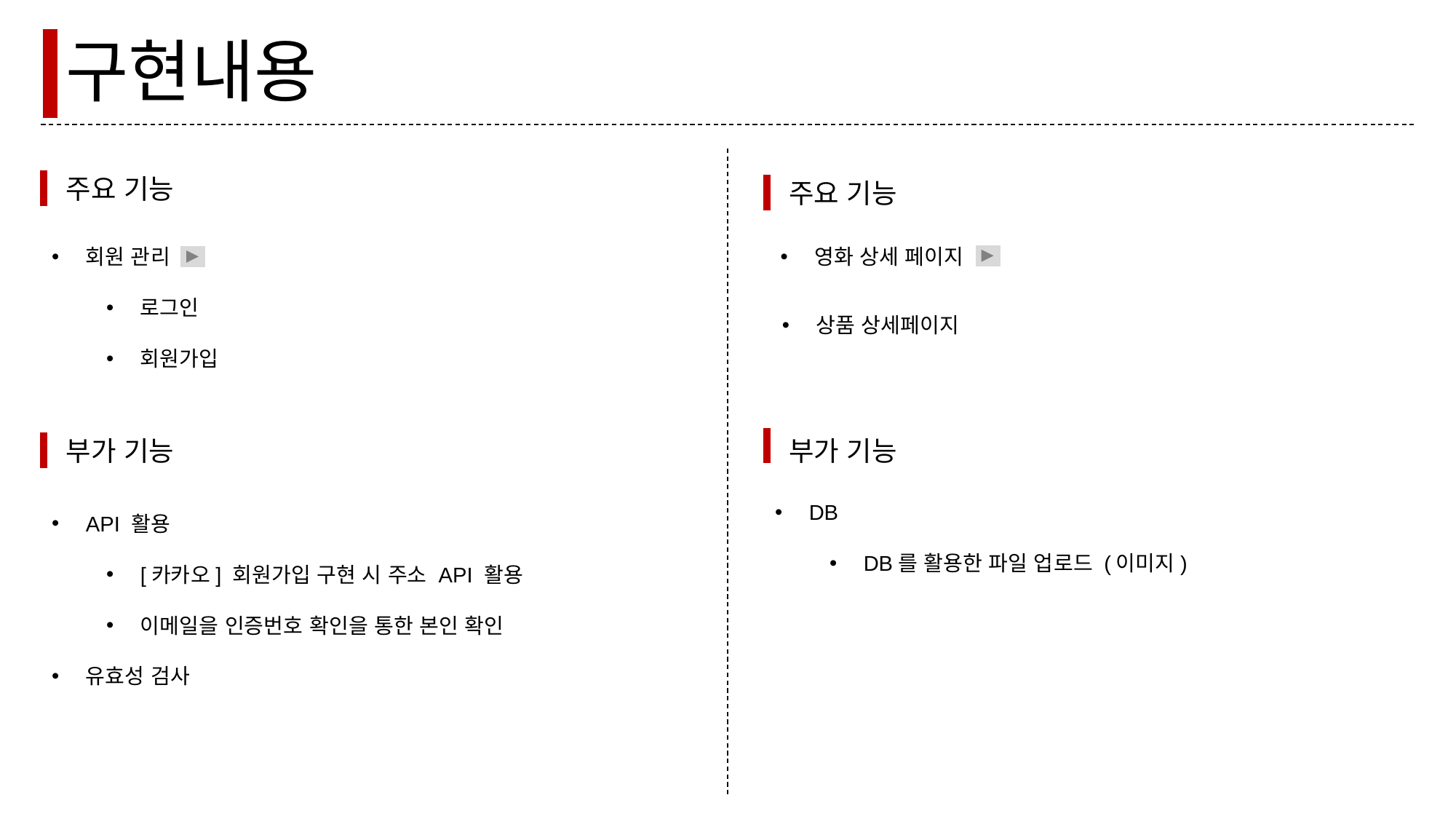

구현내용

주요 기능
주요 기능

회원 관리

로그인

회원가입
영화 상세 페이지

상품 상세페이지
부가 기능

부가 기능

DB

DB를 활용한 파일 업로드 (이미지)
API 활용

[카카오] 회원가입 구현 시 주소 API 활용

이메일을 인증번호 확인을 통한 본인 확인

유효성 검사